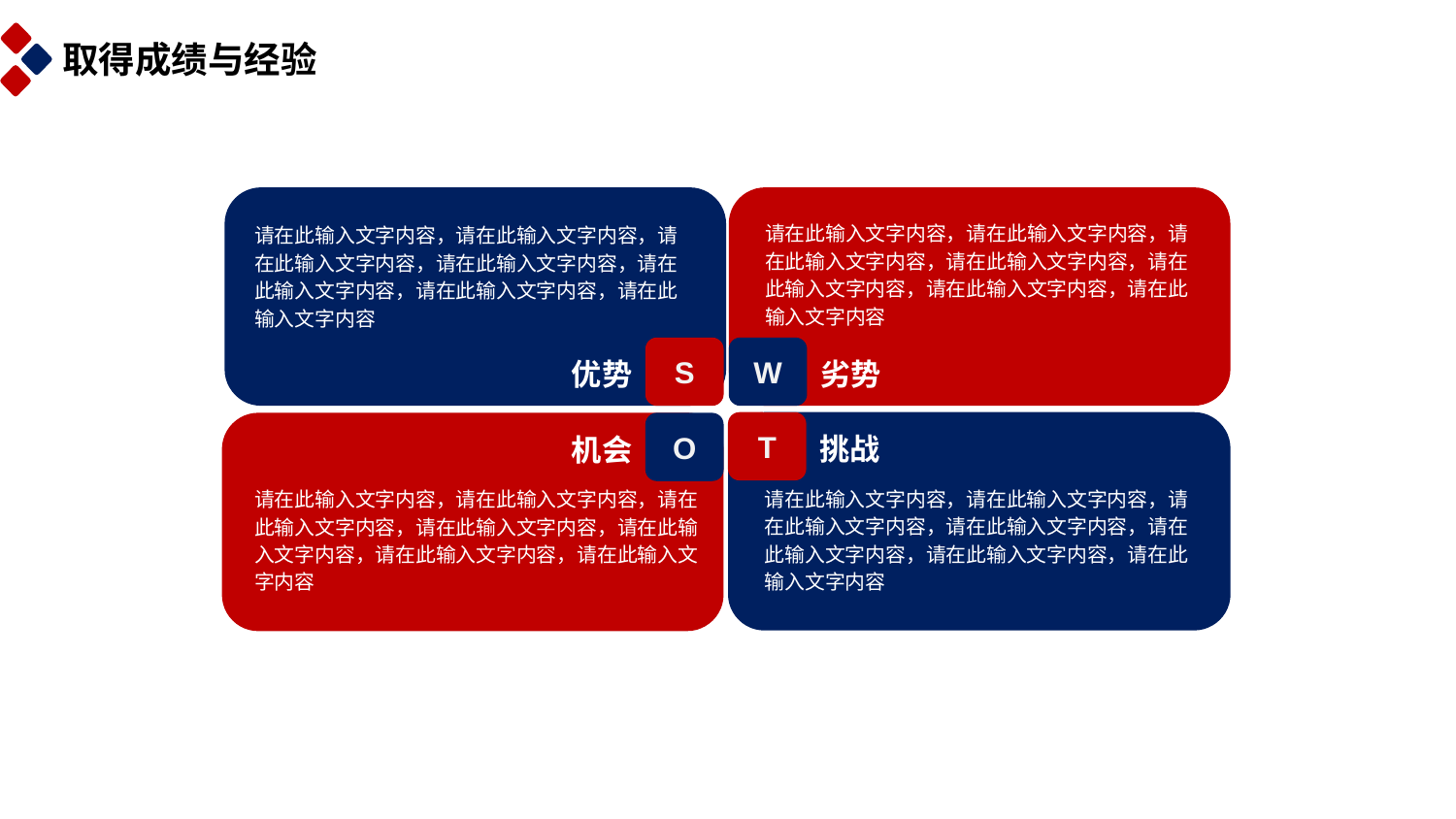

取得成绩与经验

请在此输入文字内容，请在此输入文字内容，请在此输入文字内容，请在此输入文字内容，请在此输入文字内容，请在此输入文字内容，请在此输入文字内容
S
优势

请在此输入文字内容，请在此输入文字内容，请在此输入文字内容，请在此输入文字内容，请在此输入文字内容，请在此输入文字内容，请在此输入文字内容
W
劣势

T
挑战
请在此输入文字内容，请在此输入文字内容，请在此输入文字内容，请在此输入文字内容，请在此输入文字内容，请在此输入文字内容，请在此输入文字内容

O
机会
请在此输入文字内容，请在此输入文字内容，请在此输入文字内容，请在此输入文字内容，请在此输入文字内容，请在此输入文字内容，请在此输入文字内容